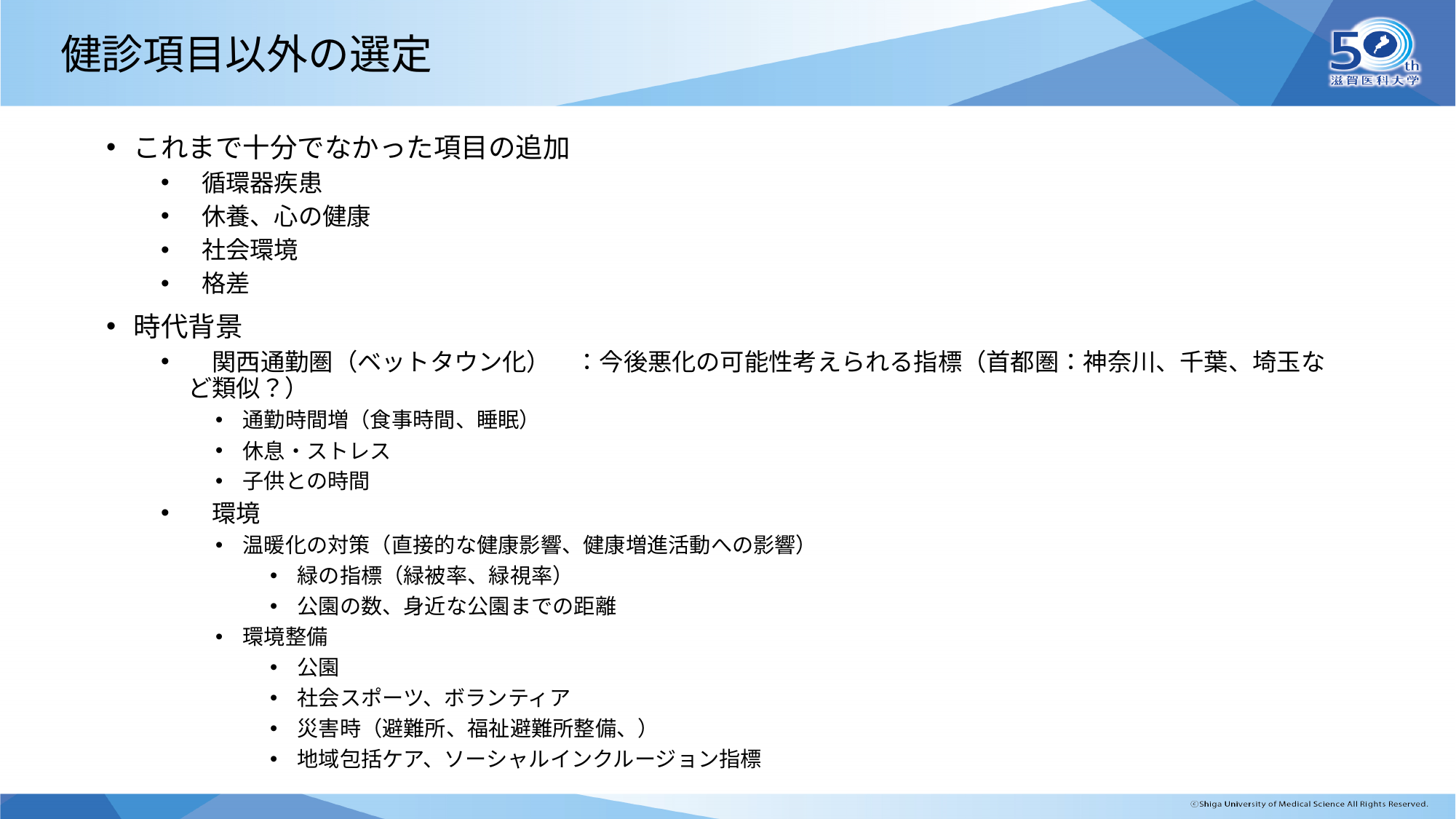

# 健診項目以外の選定
これまで十分でなかった項目の追加
循環器疾患
休養、心の健康
社会環境
格差
時代背景
　関西通勤圏（ベットタウン化）　：今後悪化の可能性考えられる指標（首都圏：神奈川、千葉、埼玉など類似？）
通勤時間増（食事時間、睡眠）
休息・ストレス
子供との時間
　環境
温暖化の対策（直接的な健康影響、健康増進活動への影響）
緑の指標（緑被率、緑視率）
公園の数、身近な公園までの距離
環境整備
公園
社会スポーツ、ボランティア
災害時（避難所、福祉避難所整備、）
地域包括ケア、ソーシャルインクルージョン指標